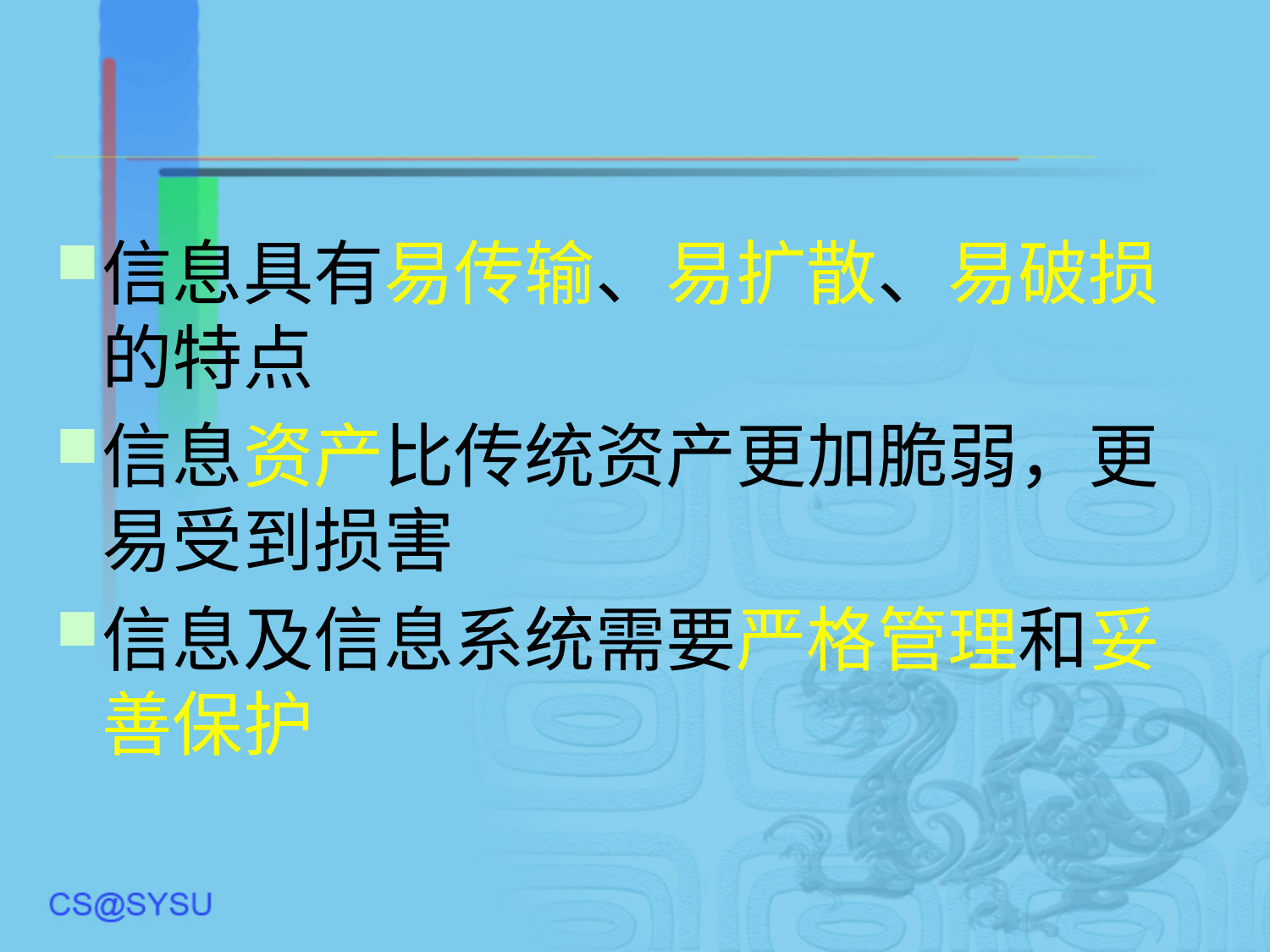

信息具有易传输、易扩散、易破损的特点
信息资产比传统资产更加脆弱，更易受到损害
信息及信息系统需要严格管理和妥善保护